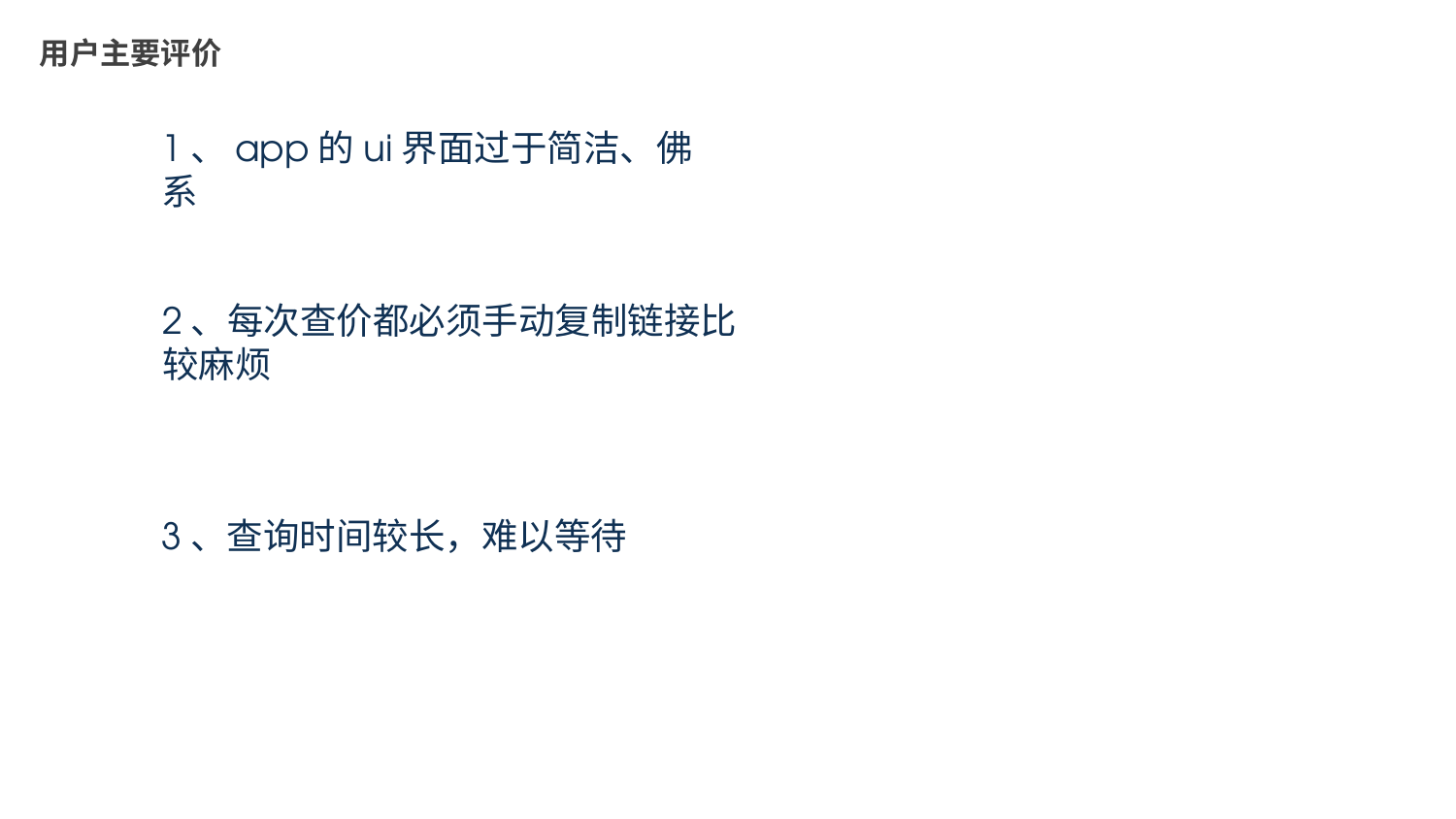

用户主要评价
1、app的ui界面过于简洁、佛系
2、每次查价都必须手动复制链接比较麻烦
3、查询时间较长，难以等待